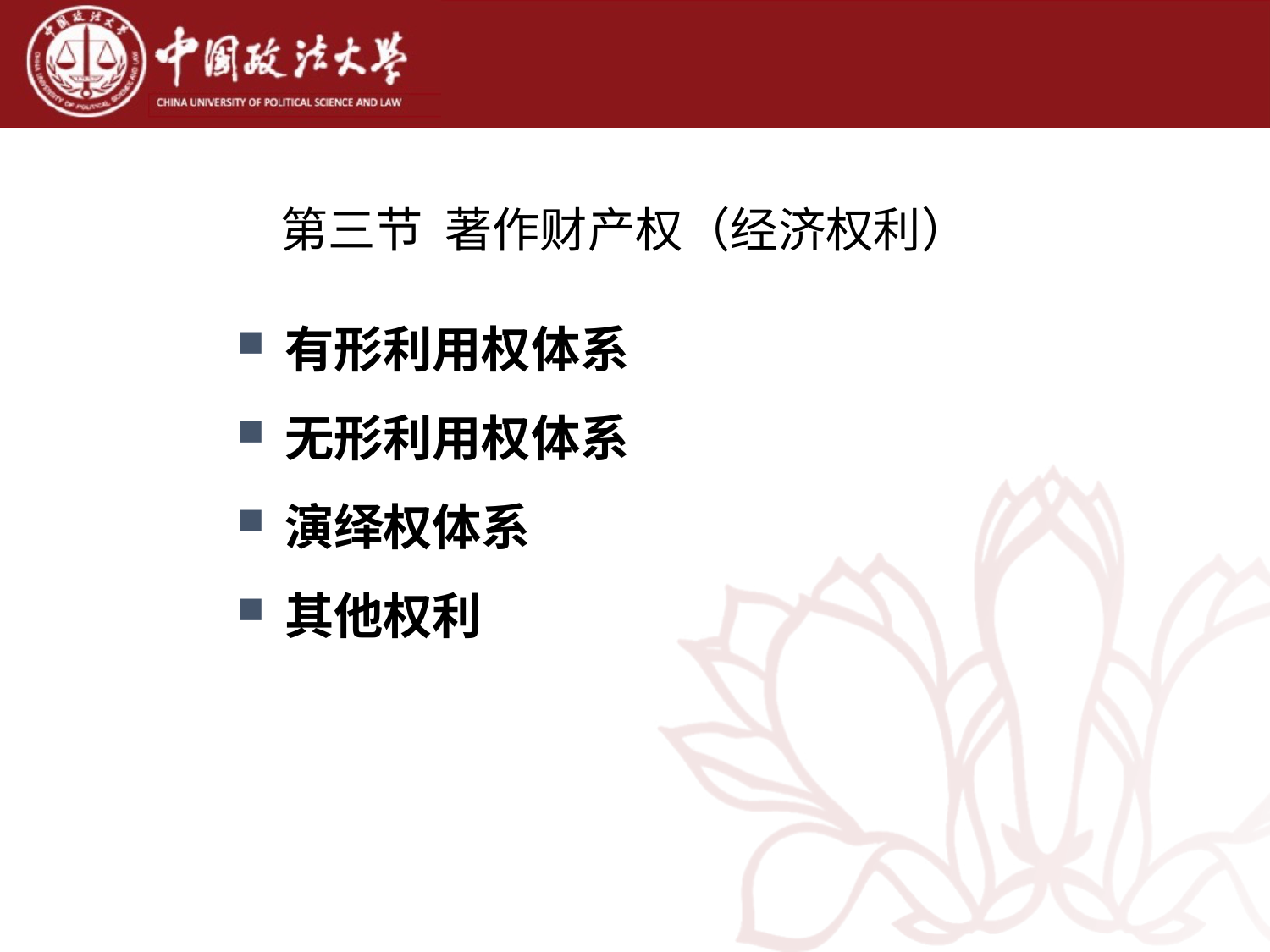

# 第三节  著作财产权（经济权利）
有形利用权体系
无形利用权体系
演绎权体系
其他权利